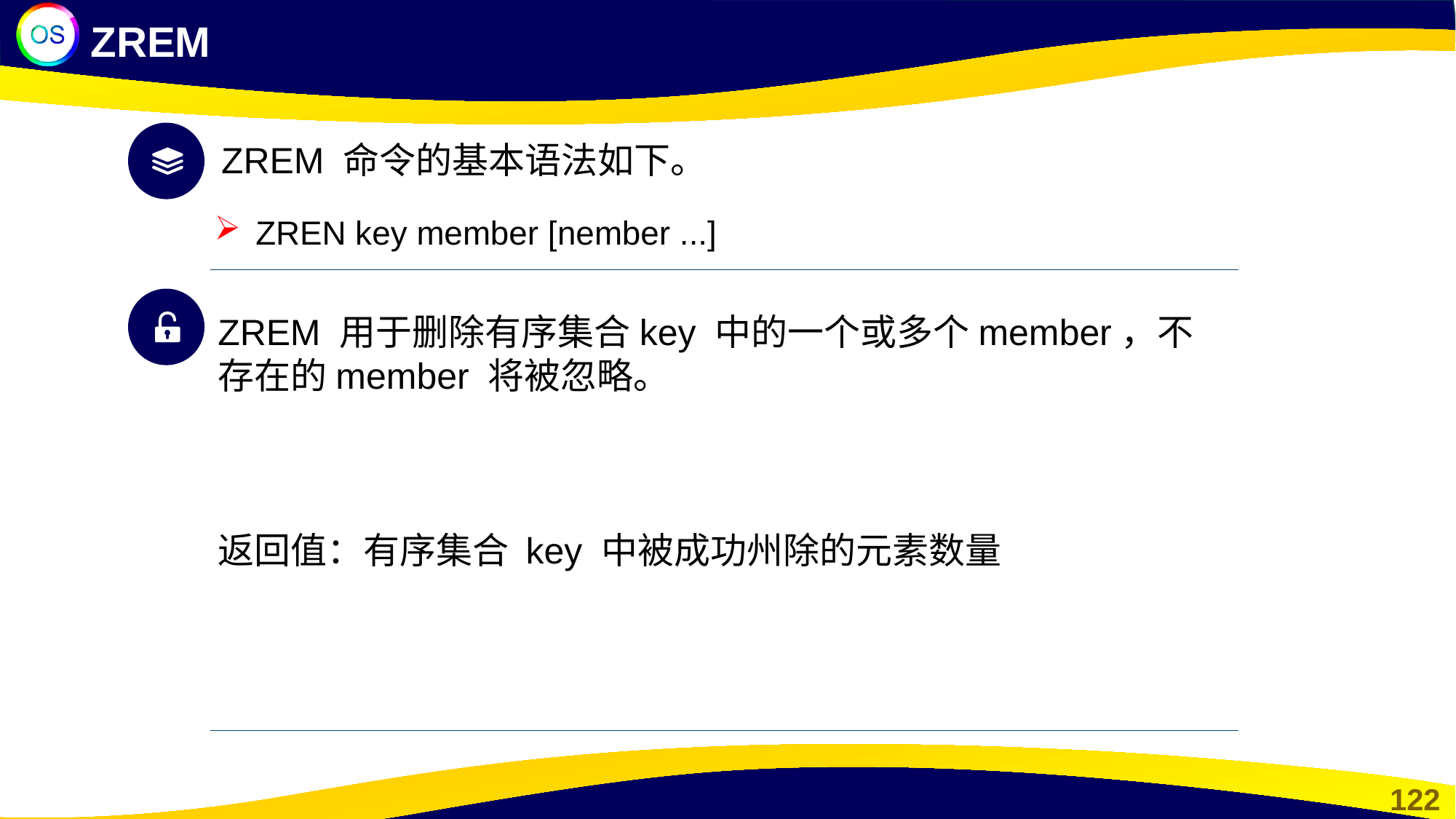

ZREM

ZREM 命令的基本语法如下。

ZREN key member [nember ...]

ZREM 用于删除有序集合key 中的一个或多个member，不存在的member 将被忽略。

返回值：有序集合 key 中被成功州除的元素数量